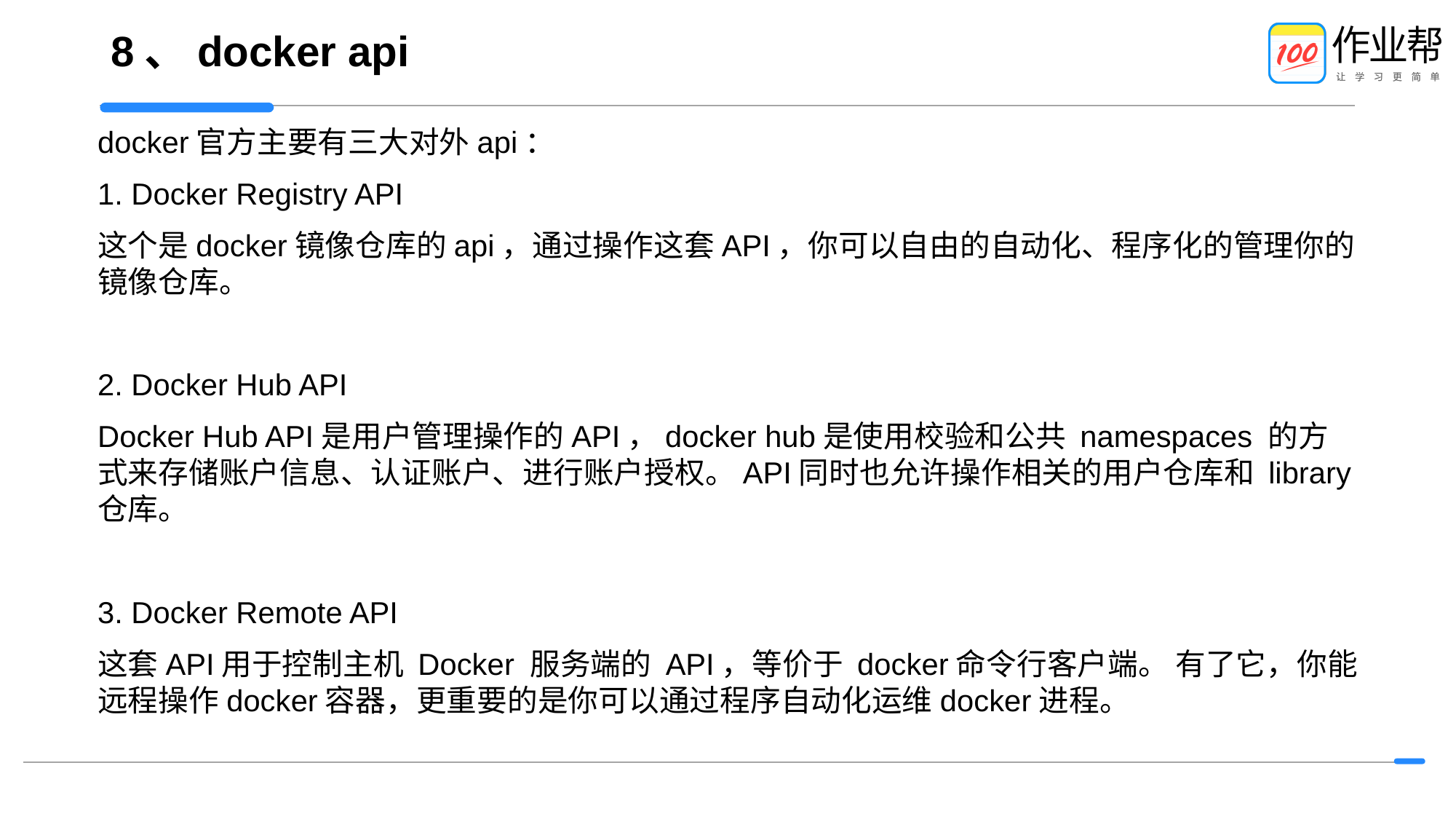

# 8、docker api
docker官方主要有三大对外api：
1. Docker Registry API
这个是docker镜像仓库的api，通过操作这套API，你可以自由的自动化、程序化的管理你的镜像仓库。

2. Docker Hub API
Docker Hub API是用户管理操作的API，docker hub是使用校验和公共 namespaces 的方式来存储账户信息、认证账户、进行账户授权。API同时也允许操作相关的用户仓库和 library 仓库。

3. Docker Remote API
这套API用于控制主机 Docker 服务端的 API，等价于 docker命令行客户端。 有了它，你能远程操作docker容器，更重要的是你可以通过程序自动化运维docker进程。